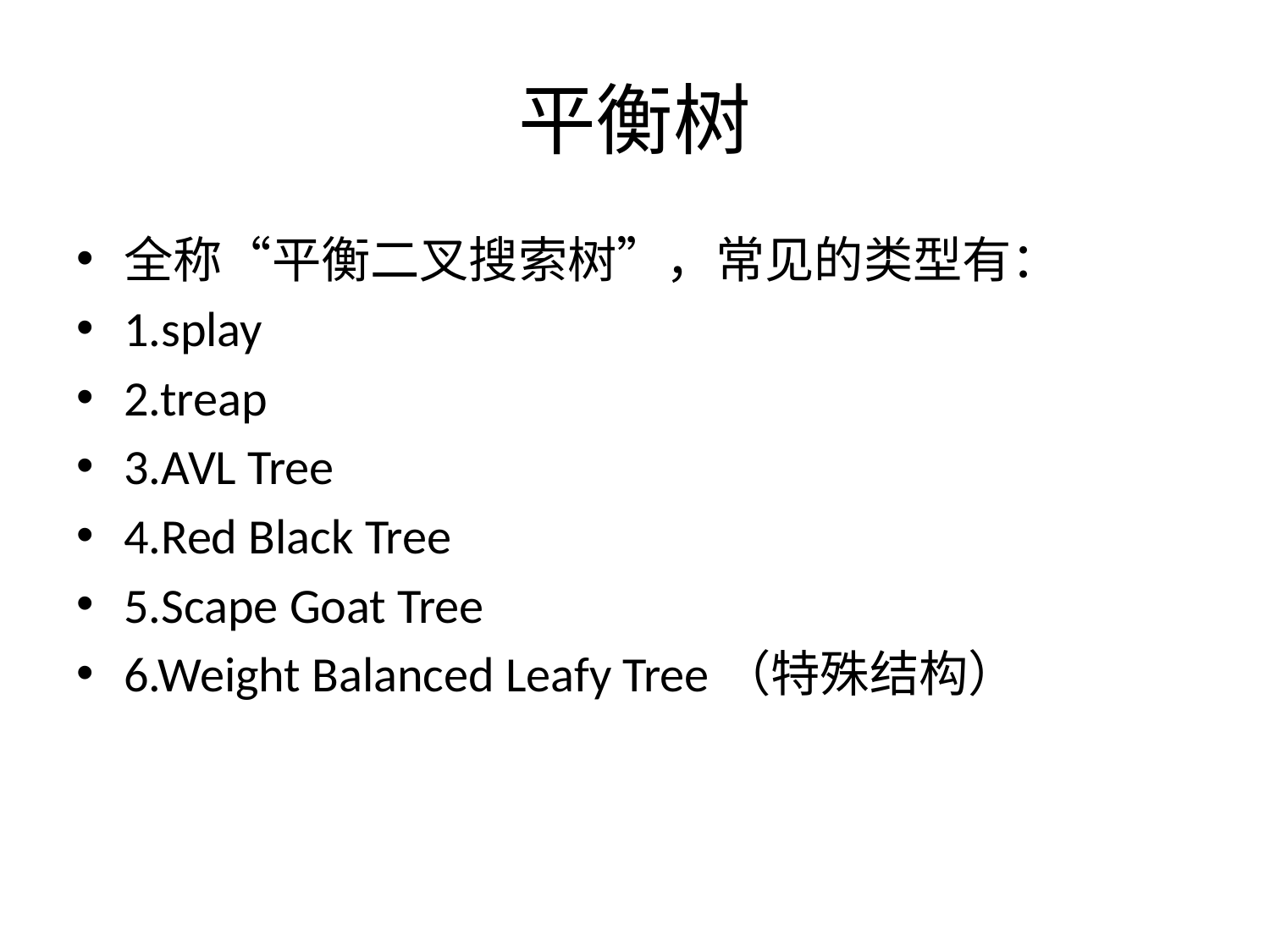

# 平衡树
全称“平衡二叉搜索树”，常见的类型有：
1.splay
2.treap
3.AVL Tree
4.Red Black Tree
5.Scape Goat Tree
6.Weight Balanced Leafy Tree（特殊结构）